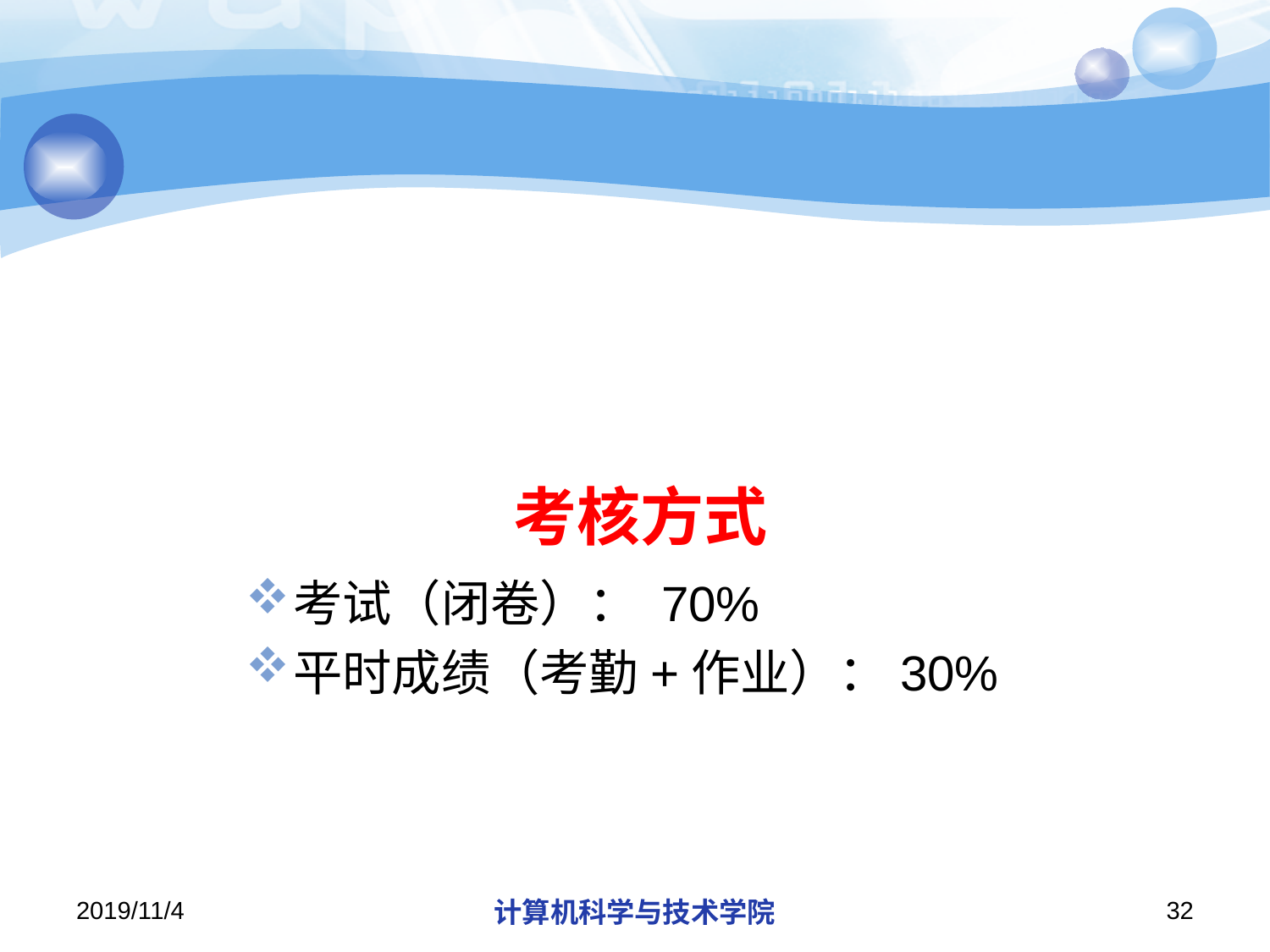

#

考试（闭卷）： 70%
平时成绩（考勤+作业）：30%

考核方式
2019/11/4
计算机科学与技术学院
32